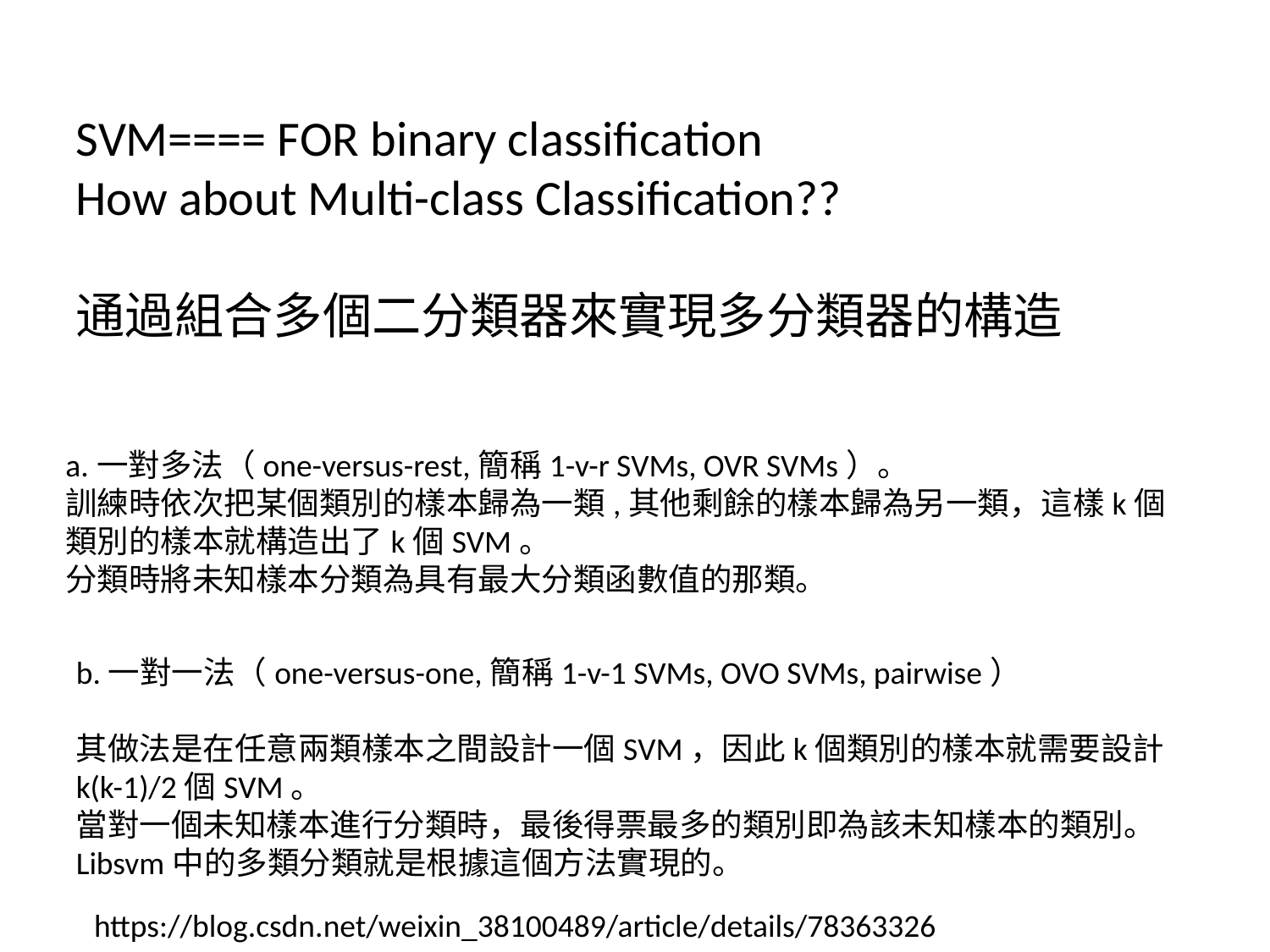

SVM==== FOR binary classification
How about Multi-class Classification??

通過組合多個二分類器來實現多分類器的構造
a.一對多法（one-versus-rest,簡稱1-v-r SVMs, OVR SVMs）。
訓練時依次把某個類別的樣本歸為一類,其他剩餘的樣本歸為另一類，這樣k個類別的樣本就構造出了k個SVM。
分類時將未知樣本分類為具有最大分類函數值的那類。
b.一對一法（one-versus-one,簡稱1-v-1 SVMs, OVO SVMs, pairwise）

其做法是在任意兩類樣本之間設計一個SVM，因此k個類別的樣本就需要設計k(k-1)/2個SVM。
當對一個未知樣本進行分類時，最後得票最多的類別即為該未知樣本的類別。
Libsvm中的多類分類就是根據這個方法實現的。
https://blog.csdn.net/weixin_38100489/article/details/78363326